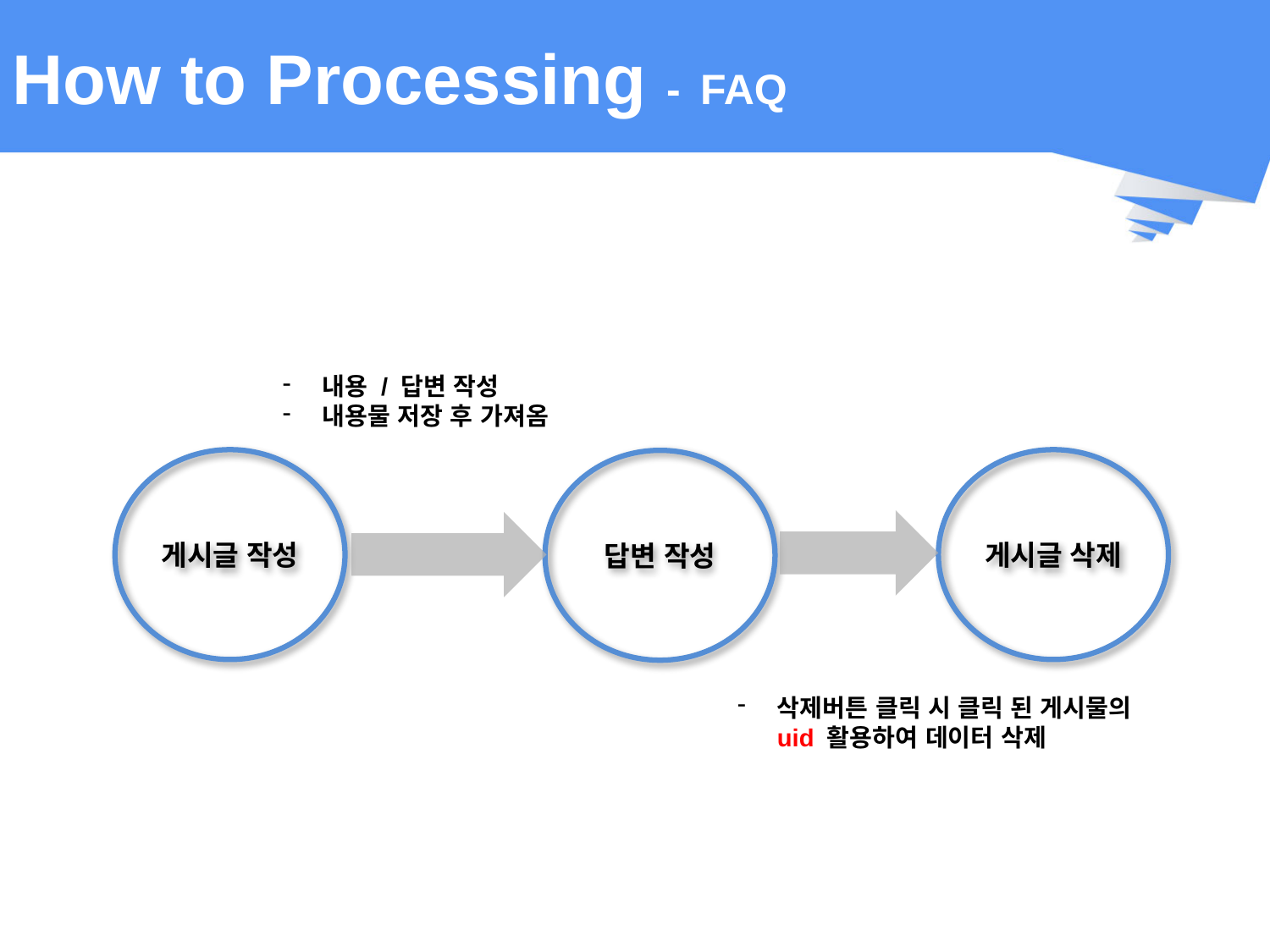

# How to Processing - FAQ
내용 / 답변 작성
내용물 저장 후 가져옴
게시글 작성
게시글 삭제
답변 작성

삭제버튼 클릭 시 클릭 된 게시물의 uid 활용하여 데이터 삭제